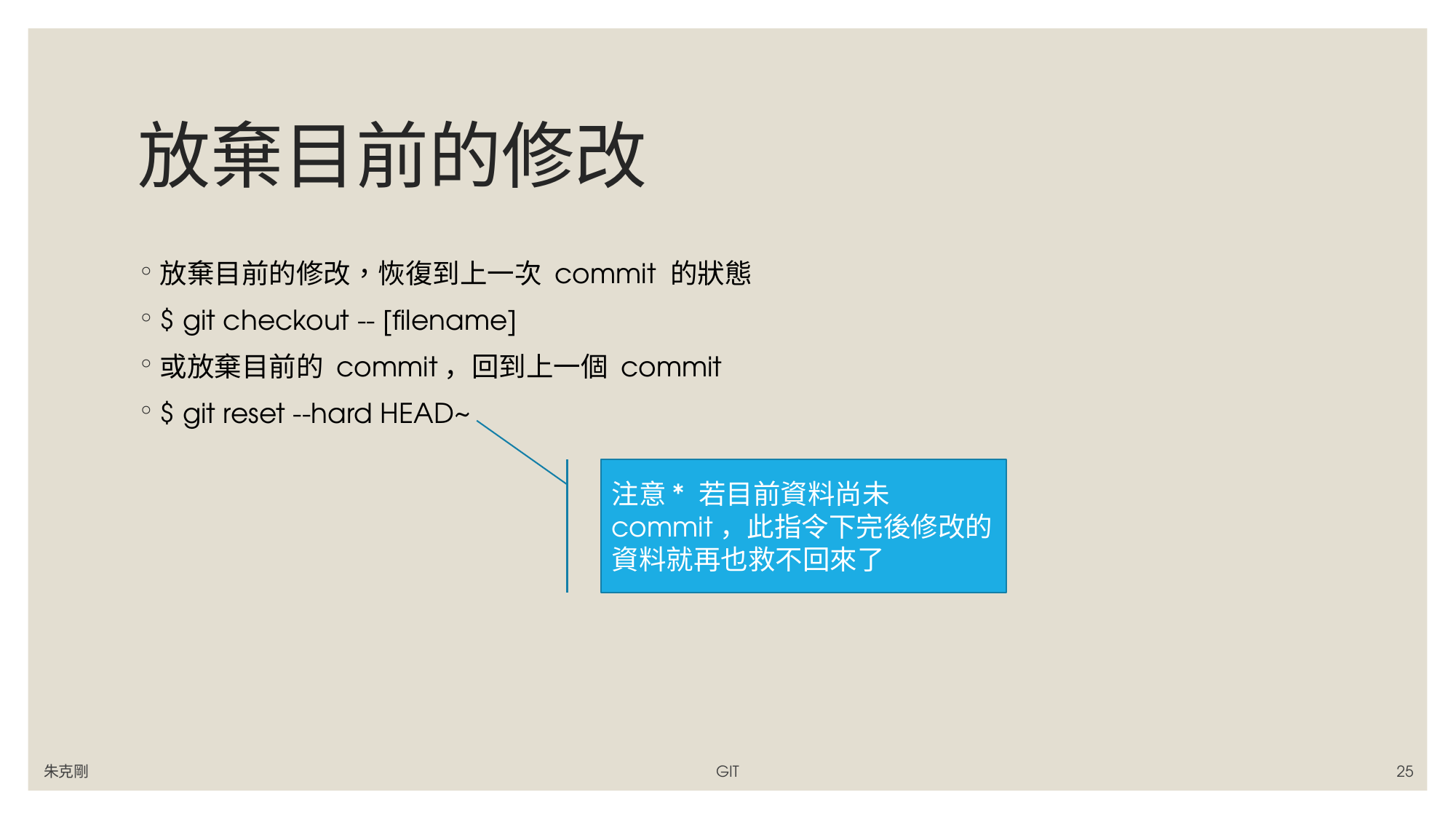

# 放棄目前的修改
放棄目前的修改，恢復到上一次 commit 的狀態
$ git checkout -- [filename]
或放棄目前的 commit，回到上一個 commit
$ git reset --hard HEAD~
注意* 若目前資料尚未 commit，此指令下完後修改的資料就再也救不回來了
朱克剛
GIT
25